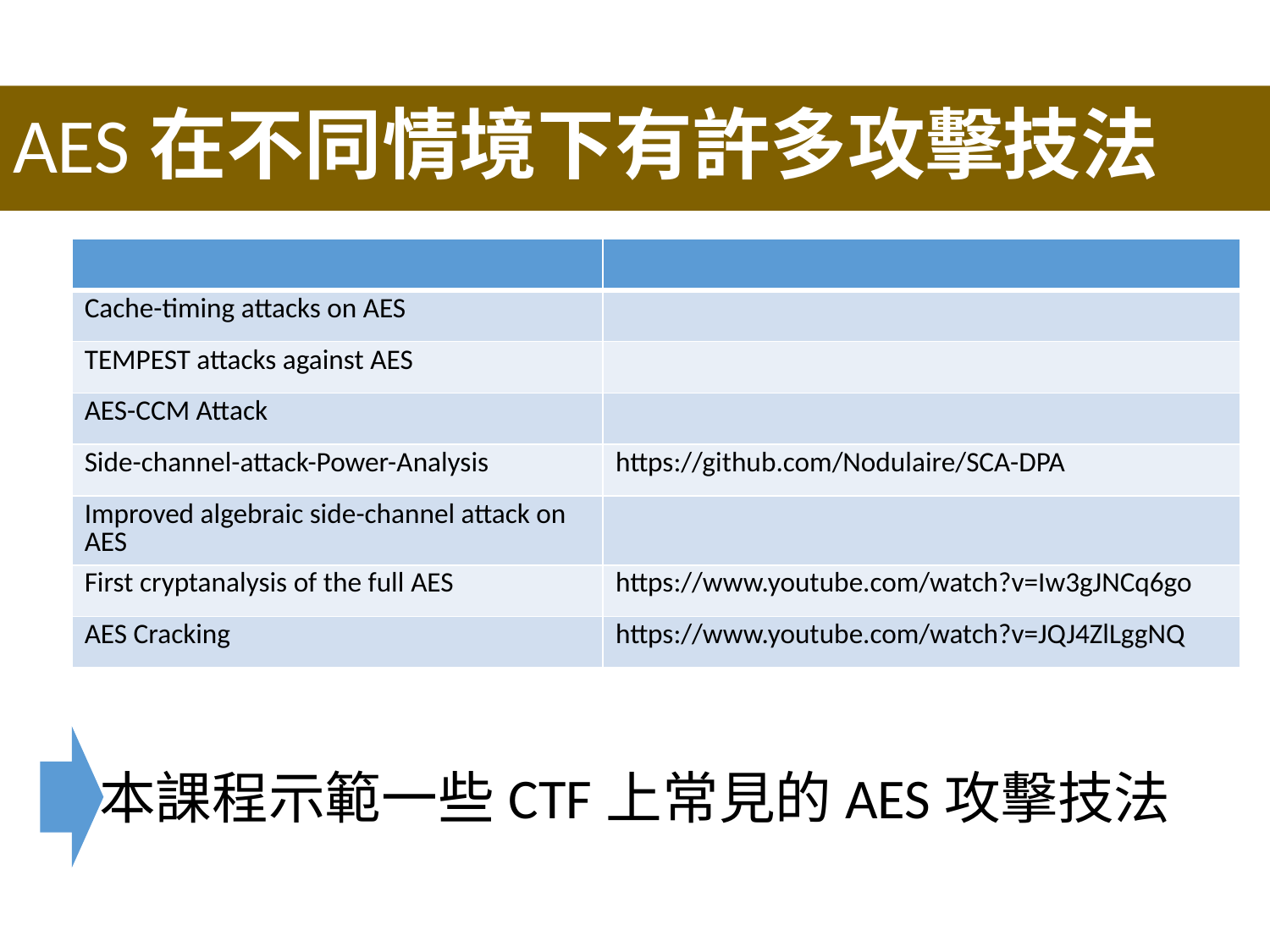

# AES在不同情境下有許多攻擊技法
|  |  |
| --- | --- |
| Cache-timing attacks on AES |  |
| TEMPEST attacks against AES |  |
| AES-CCM Attack |  |
| Side-channel-attack-Power-Analysis | https://github.com/Nodulaire/SCA-DPA |
| Improved algebraic side-channel attack on AES |  |
| First cryptanalysis of the full AES | https://www.youtube.com/watch?v=Iw3gJNCq6go |
| AES Cracking | https://www.youtube.com/watch?v=JQJ4ZlLggNQ |

本課程示範一些CTF上常見的AES攻擊技法